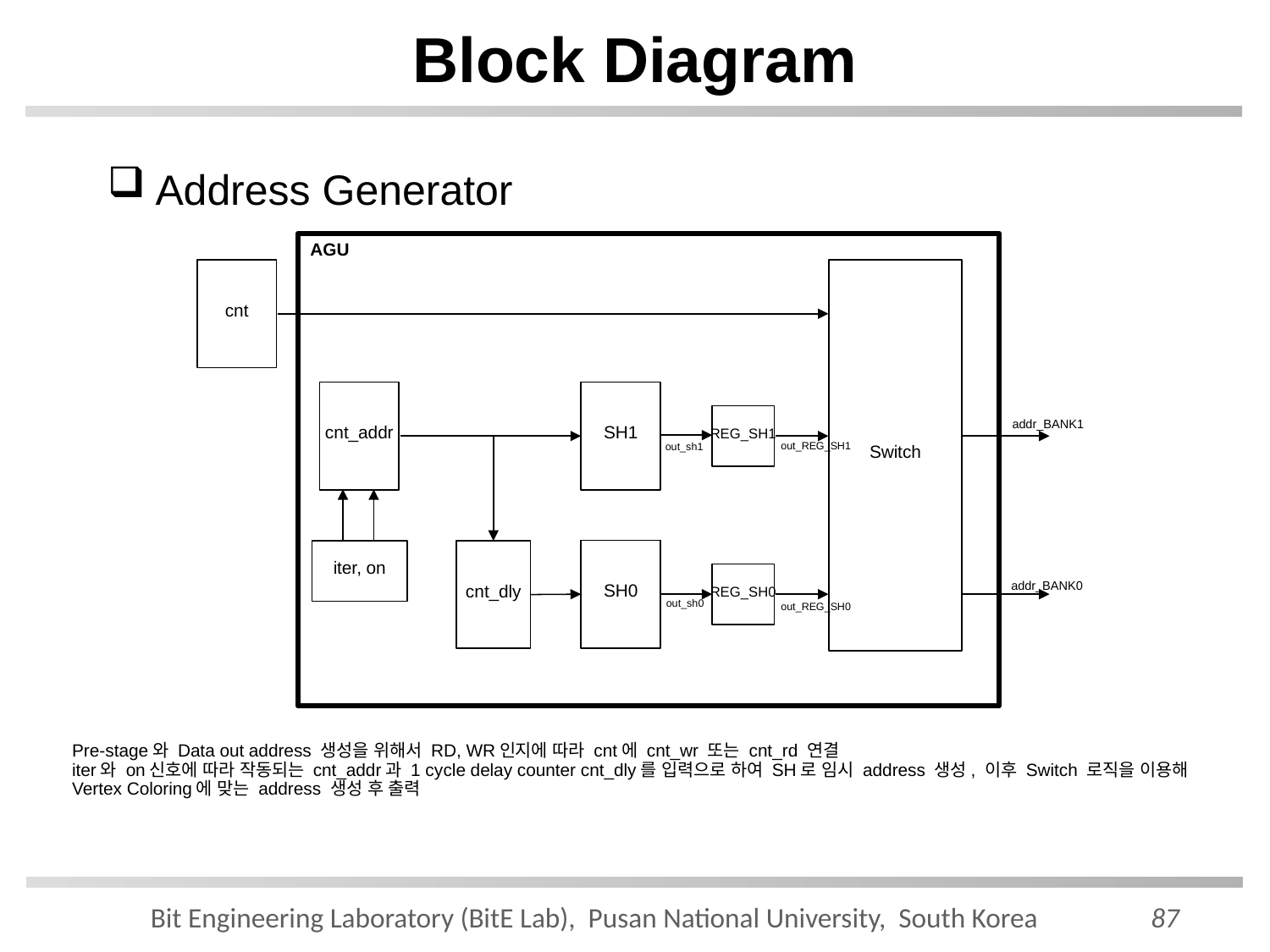

# Block Diagram
Address Generator

cnt
Switch
cnt_addr
SH1
REG_SH1
SH0
iter, on
cnt_dly
REG_SH0
addr_BANK1
out_REG_SH1
out_sh1
addr_BANK0
out_sh0
out_REG_SH0
AGU
Pre-stage와 Data out address 생성을 위해서 RD, WR인지에 따라 cnt에 cnt_wr 또는 cnt_rd 연결
iter와 on신호에 따라 작동되는 cnt_addr과 1 cycle delay counter cnt_dly를 입력으로 하여 SH로 임시 address 생성, 이후 Switch 로직을 이용해
Vertex Coloring에 맞는 address 생성 후 출력